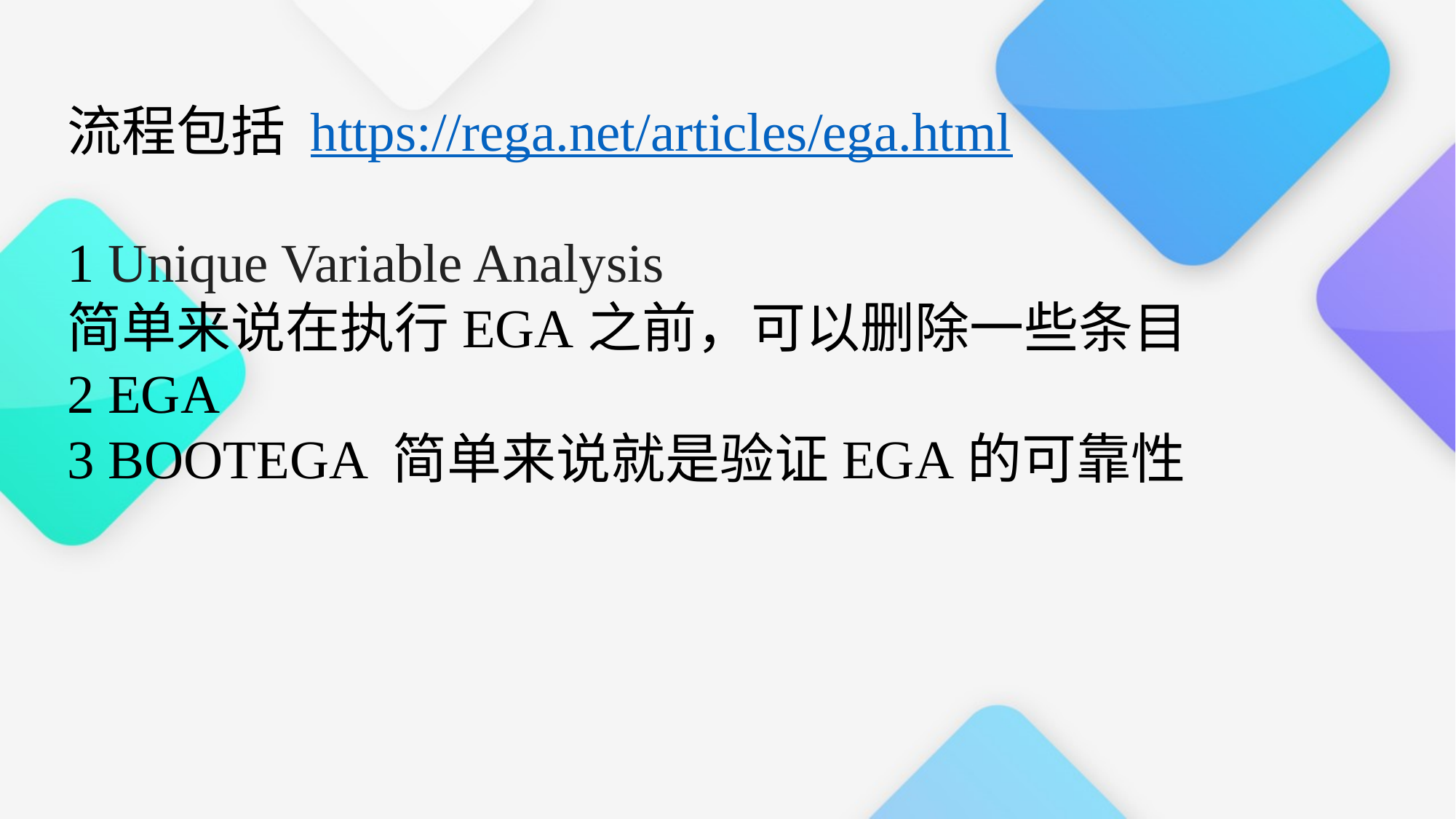

流程包括 https://rega.net/articles/ega.html

1 Unique Variable Analysis
简单来说在执行EGA之前，可以删除一些条目
2 EGA
3 BOOTEGA 简单来说就是验证EGA的可靠性